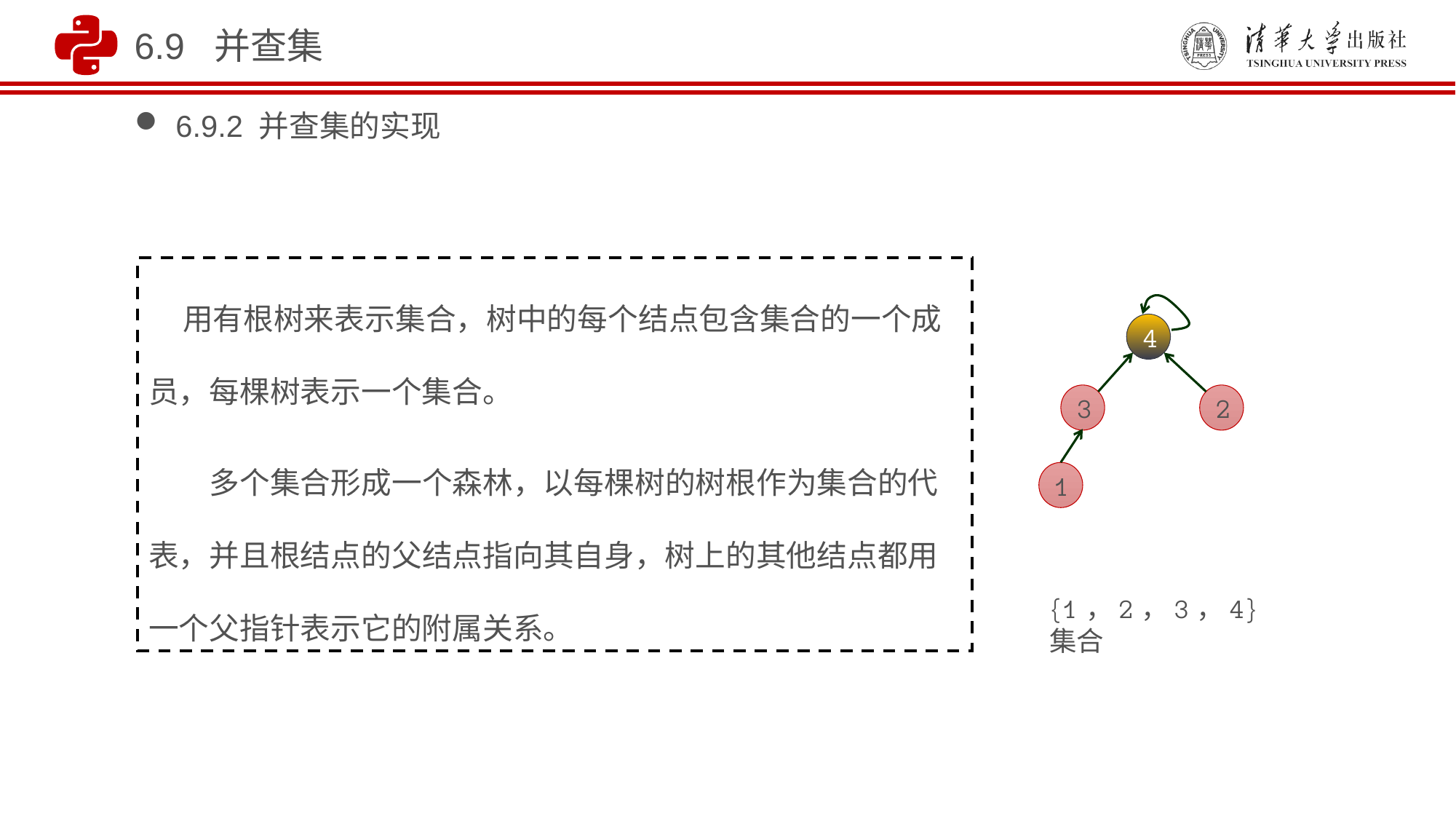

6.9  并查集
6.9.2 并查集的实现
    用有根树来表示集合，树中的每个结点包含集合的一个成员，每棵树表示一个集合。
　　多个集合形成一个森林，以每棵树的树根作为集合的代表，并且根结点的父结点指向其自身，树上的其他结点都用一个父指针表示它的附属关系。

4
3
2
1
{1，2，3，4}集合